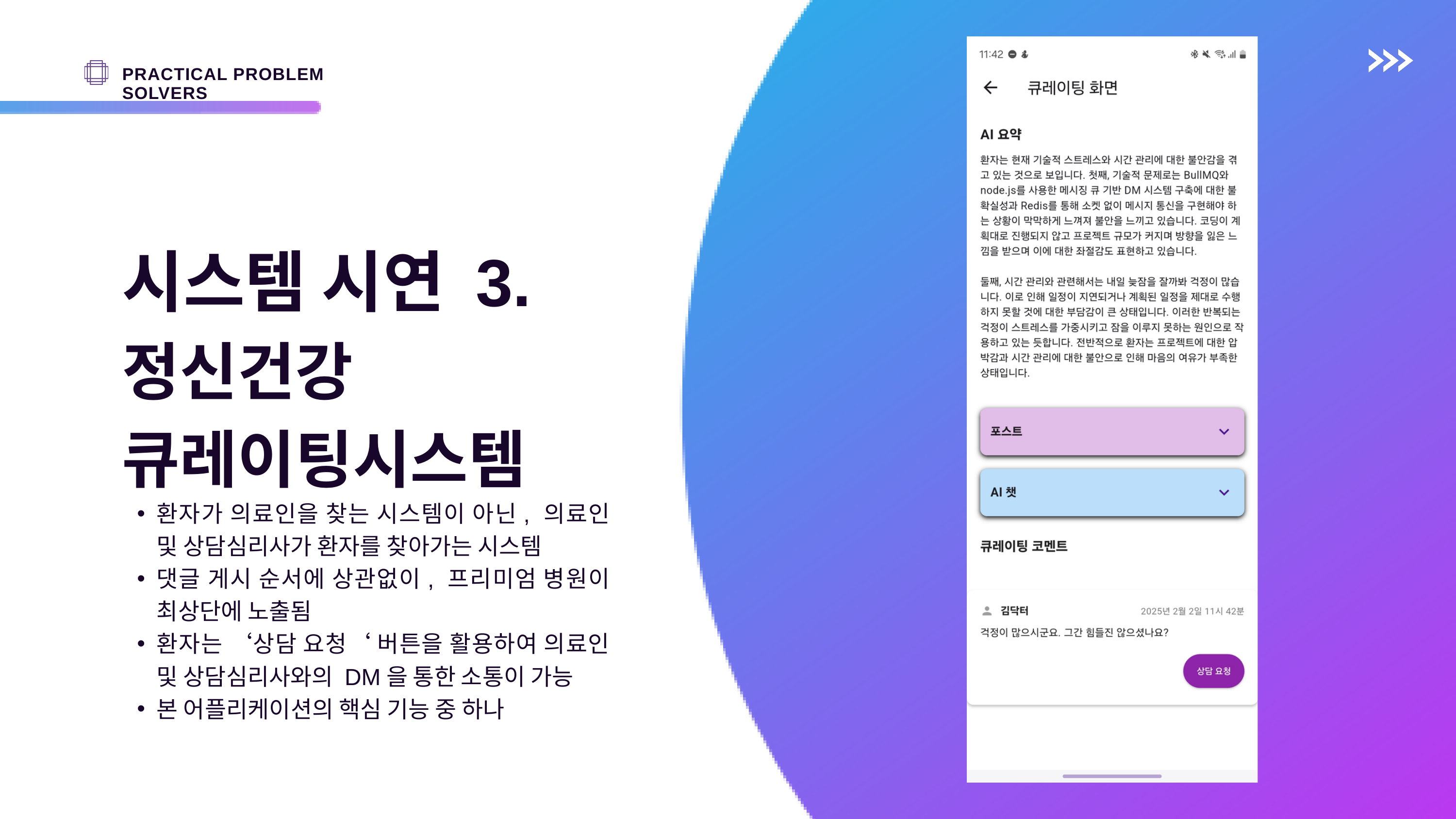

PRACTICAL PROBLEM SOLVERS

시스템 시연 3.
정신건강 큐레이팅시스템
환자가 의료인을 찾는 시스템이 아닌, 의료인 및 상담심리사가 환자를 찾아가는 시스템
댓글 게시 순서에 상관없이, 프리미엄 병원이 최상단에 노출됨
환자는 ‘상담 요청‘ 버튼을 활용하여 의료인 및 상담심리사와의 DM을 통한 소통이 가능
본 어플리케이션의 핵심 기능 중 하나